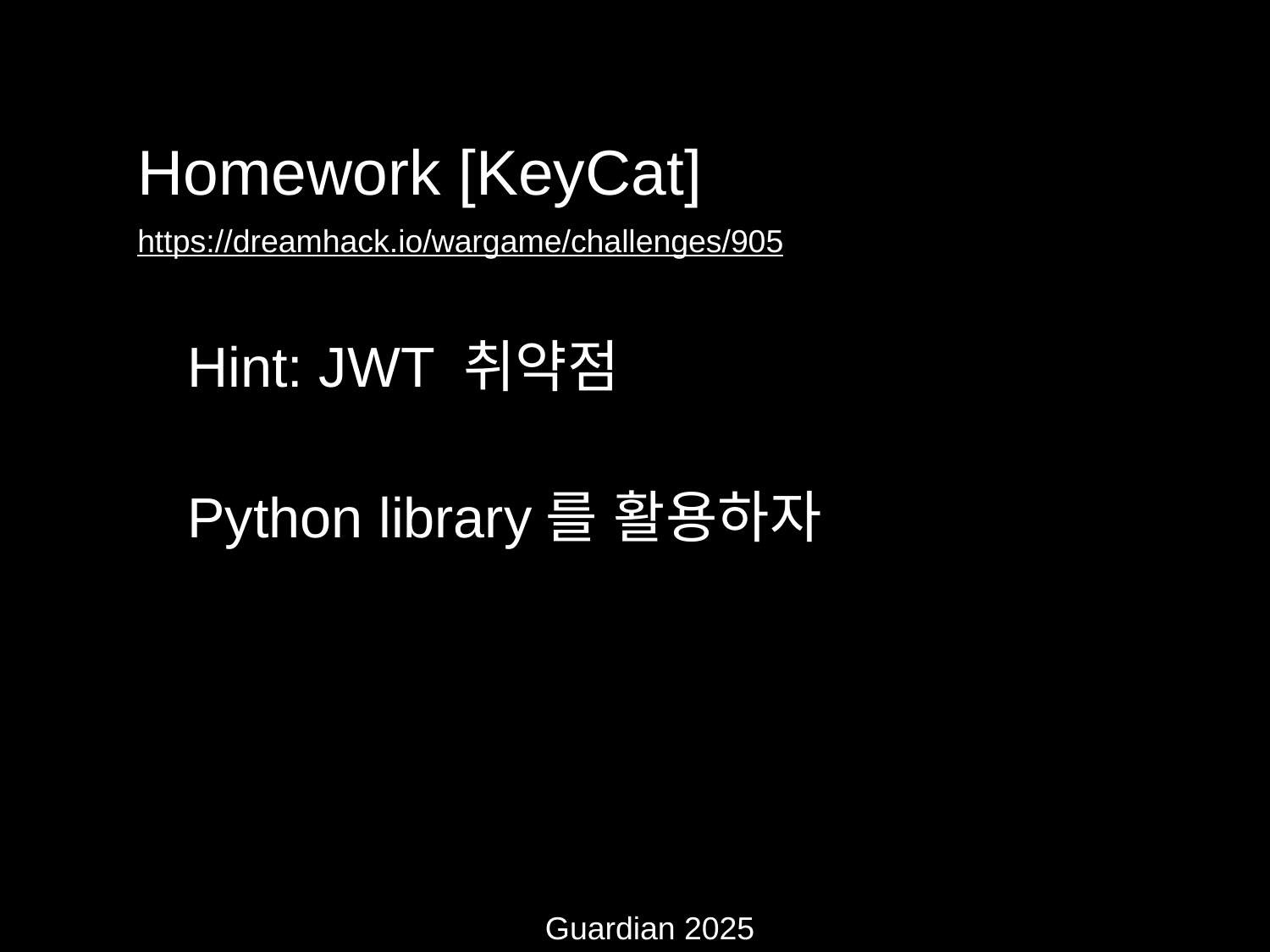

Homework [KeyCat]
https://dreamhack.io/wargame/challenges/905
Hint: JWT 취약점
Python library를 활용하자